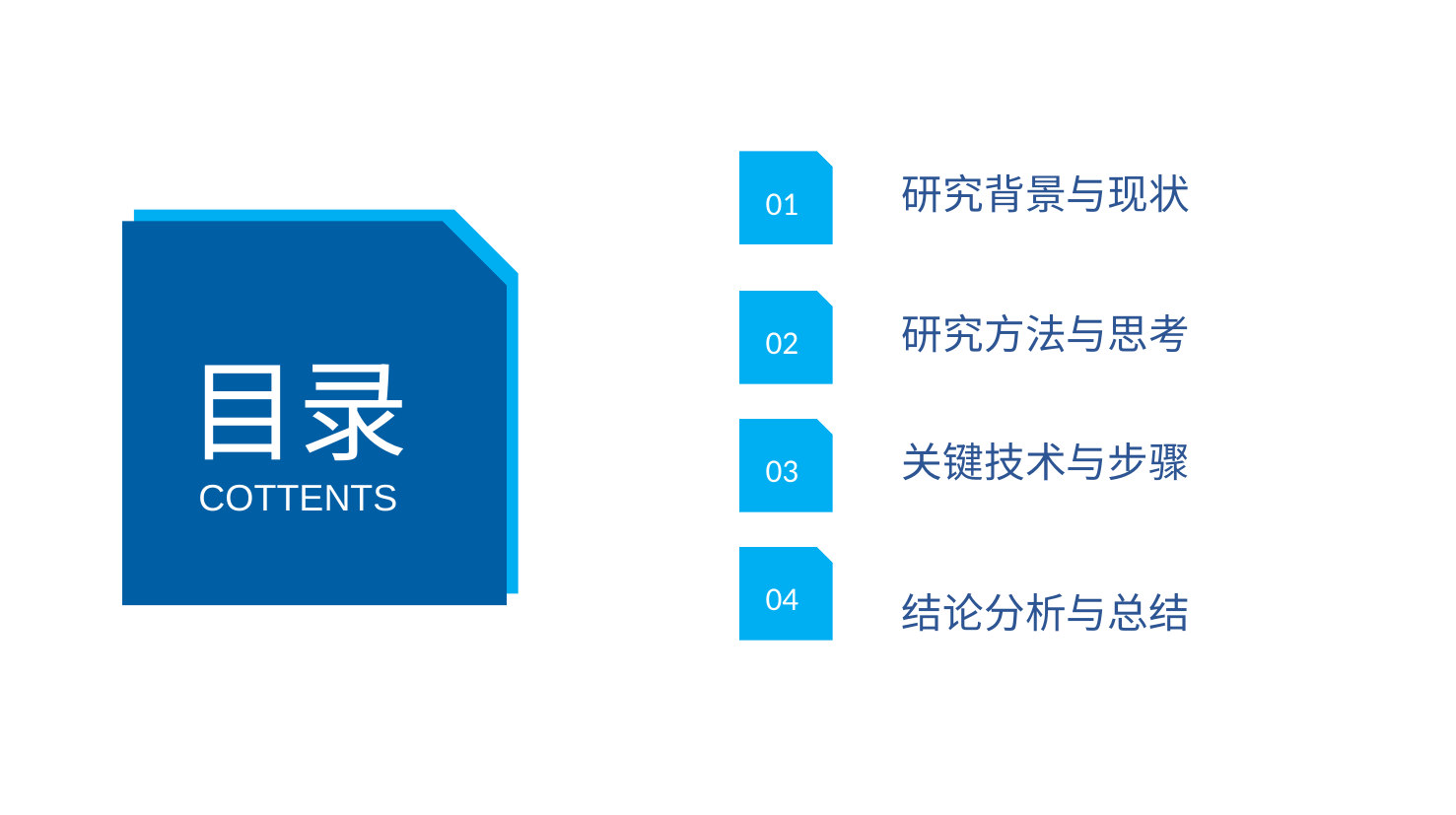

01
研究背景与现状

目录
COTTENTS
02
研究方法与思考
03
关键技术与步骤
04
结论分析与总结